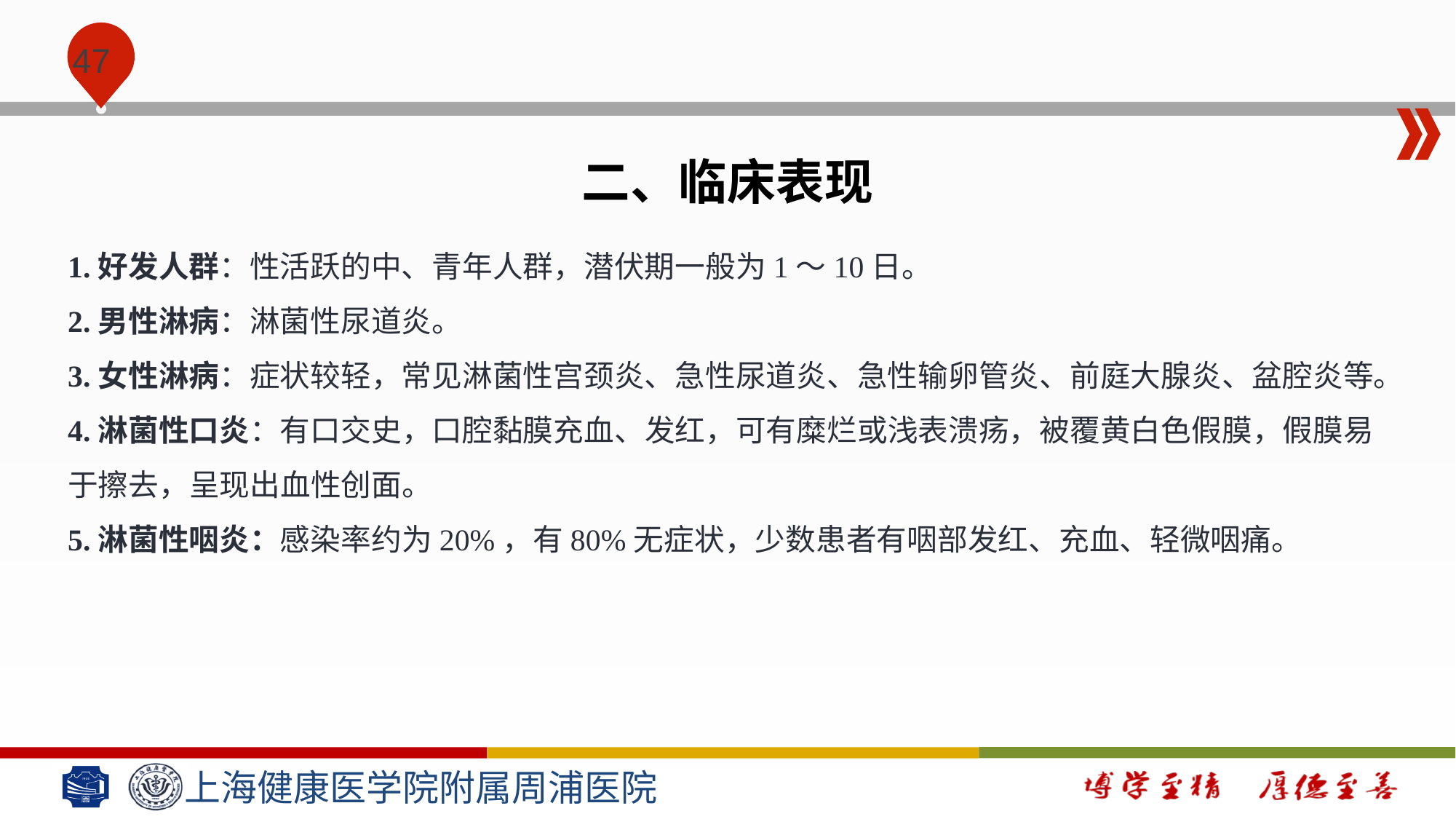

#
二、临床表现
1.好发人群：性活跃的中、青年人群，潜伏期一般为1～10日。
2.男性淋病：淋菌性尿道炎。
3.女性淋病：症状较轻，常见淋菌性宫颈炎、急性尿道炎、急性输卵管炎、前庭大腺炎、盆腔炎等。
4.淋菌性口炎：有口交史，口腔黏膜充血、发红，可有糜烂或浅表溃疡，被覆黄白色假膜，假膜易于擦去，呈现出血性创面。
5.淋菌性咽炎：感染率约为20%，有80%无症状，少数患者有咽部发红、充血、轻微咽痛。